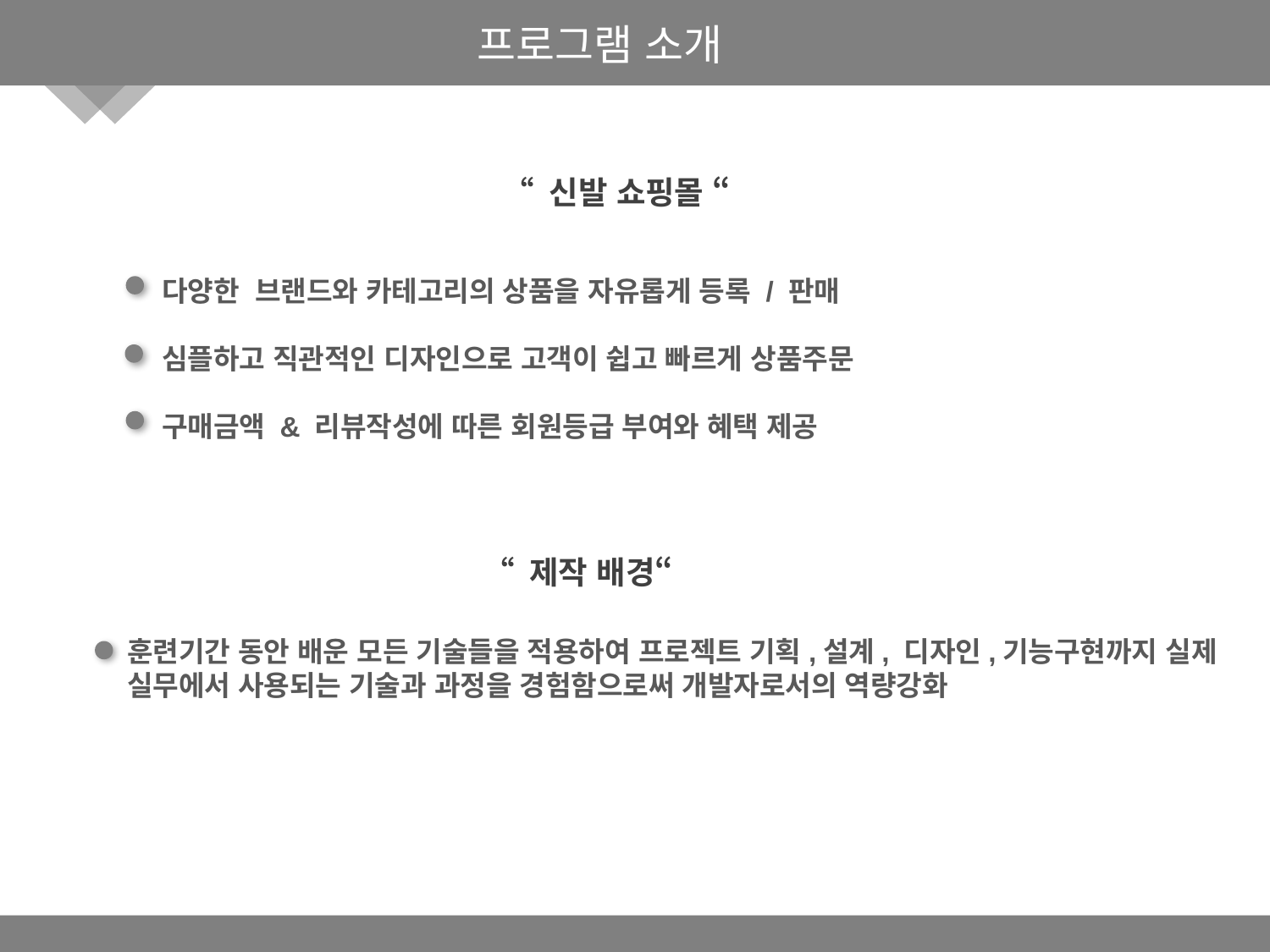

프로그램 소개

“ 신발 쇼핑몰 “

 다양한  브랜드와 카테고리의 상품을 자유롭게 등록 / 판매

 심플하고 직관적인 디자인으로 고객이 쉽고 빠르게 상품주문

 구매금액 & 리뷰작성에 따른 회원등급 부여와 혜택 제공

“ 제작 배경“

훈련기간 동안 배운 모든 기술들을 적용하여 프로젝트 기획,설계, 디자인,기능구현까지 실제 실무에서 사용되는 기술과 과정을 경험함으로써 개발자로서의 역량강화